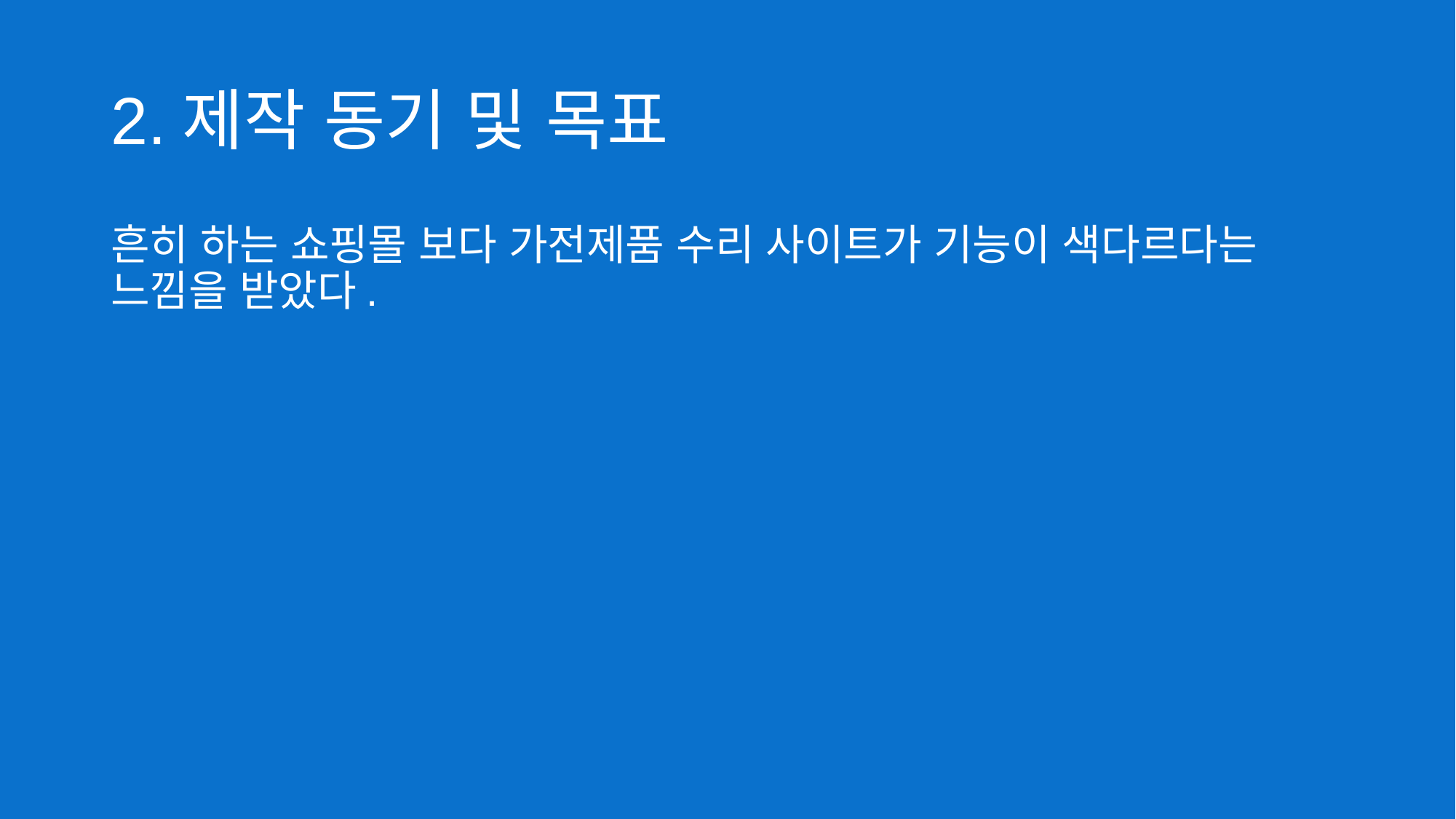

# 2.제작 동기 및 목표
흔히 하는 쇼핑몰 보다 가전제품 수리 사이트가 기능이 색다르다는 느낌을 받았다.